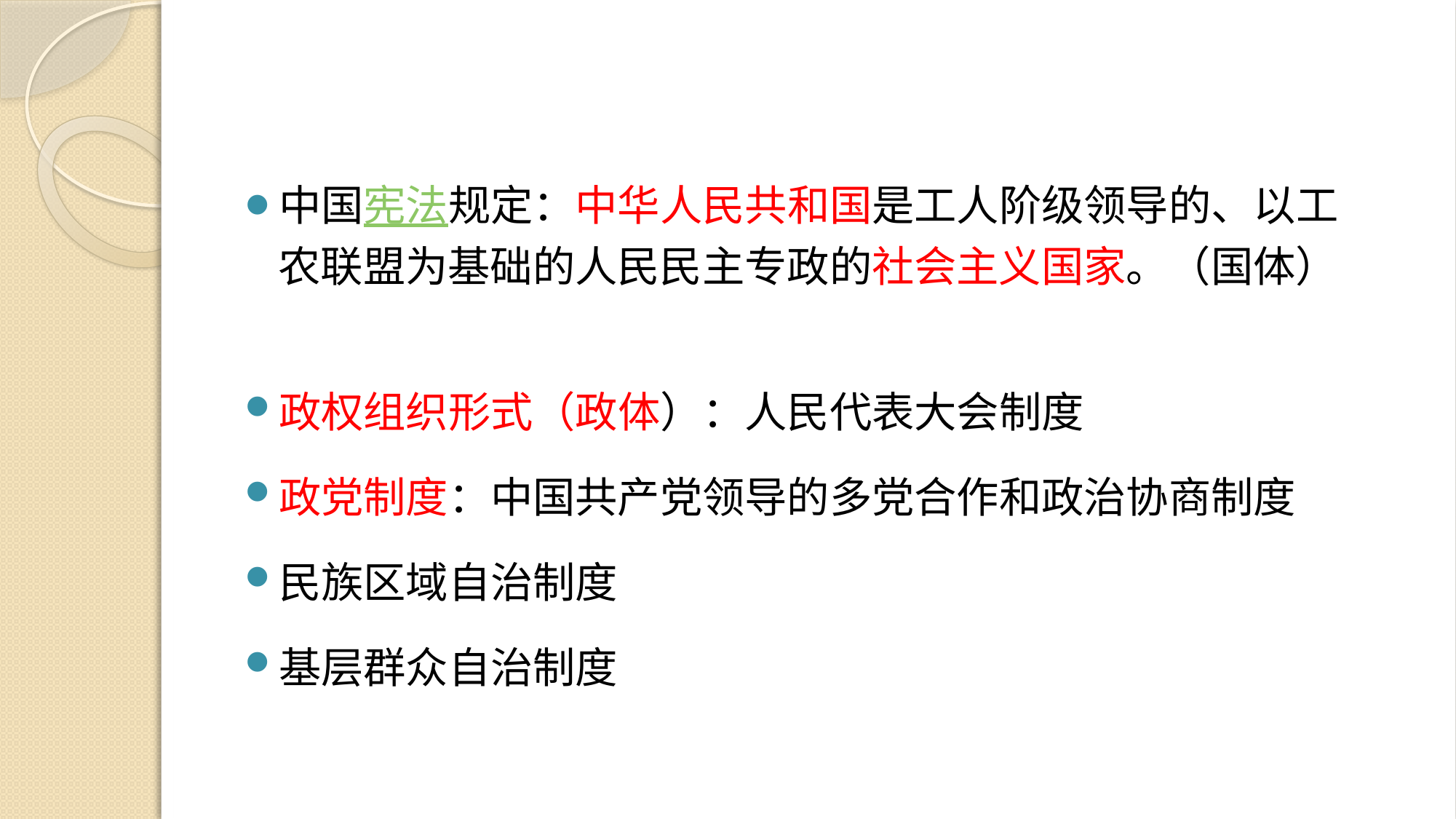

#
中国宪法规定：中华人民共和国是工人阶级领导的、以工农联盟为基础的人民民主专政的社会主义国家。（国体）

政权组织形式（政体）：人民代表大会制度
政党制度：中国共产党领导的多党合作和政治协商制度
民族区域自治制度
基层群众自治制度